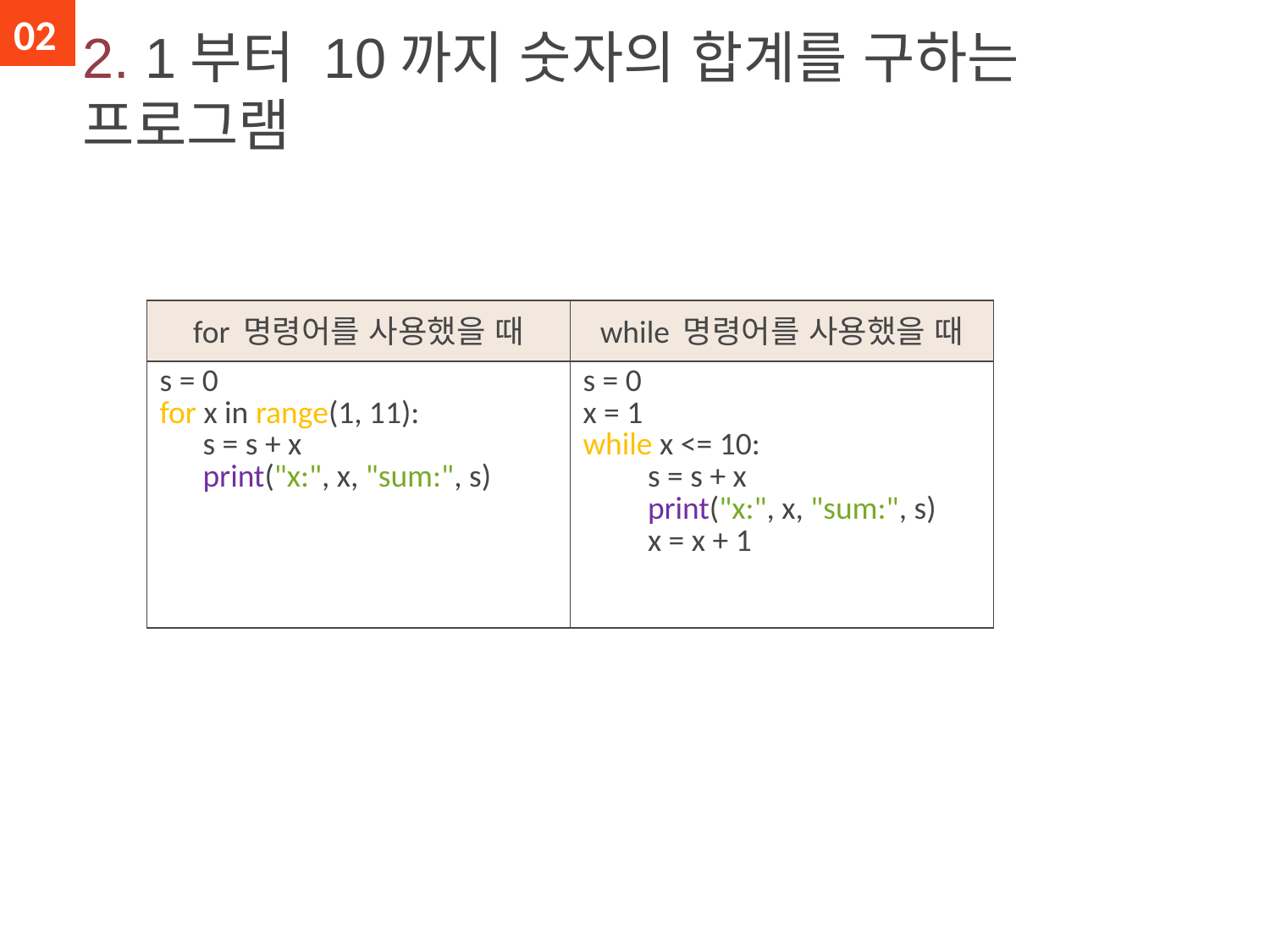

02
# 2. 1부터 10까지 숫자의 합계를 구하는 프로그램
| for 명령어를 사용했을 때 | while 명령어를 사용했을 때 |
| --- | --- |
| s = 0 for x in range(1, 11): s = s + x print("x:", x, "sum:", s) | s = 0 x = 1 while x <= 10: s = s + x print("x:", x, "sum:", s) x = x + 1 |